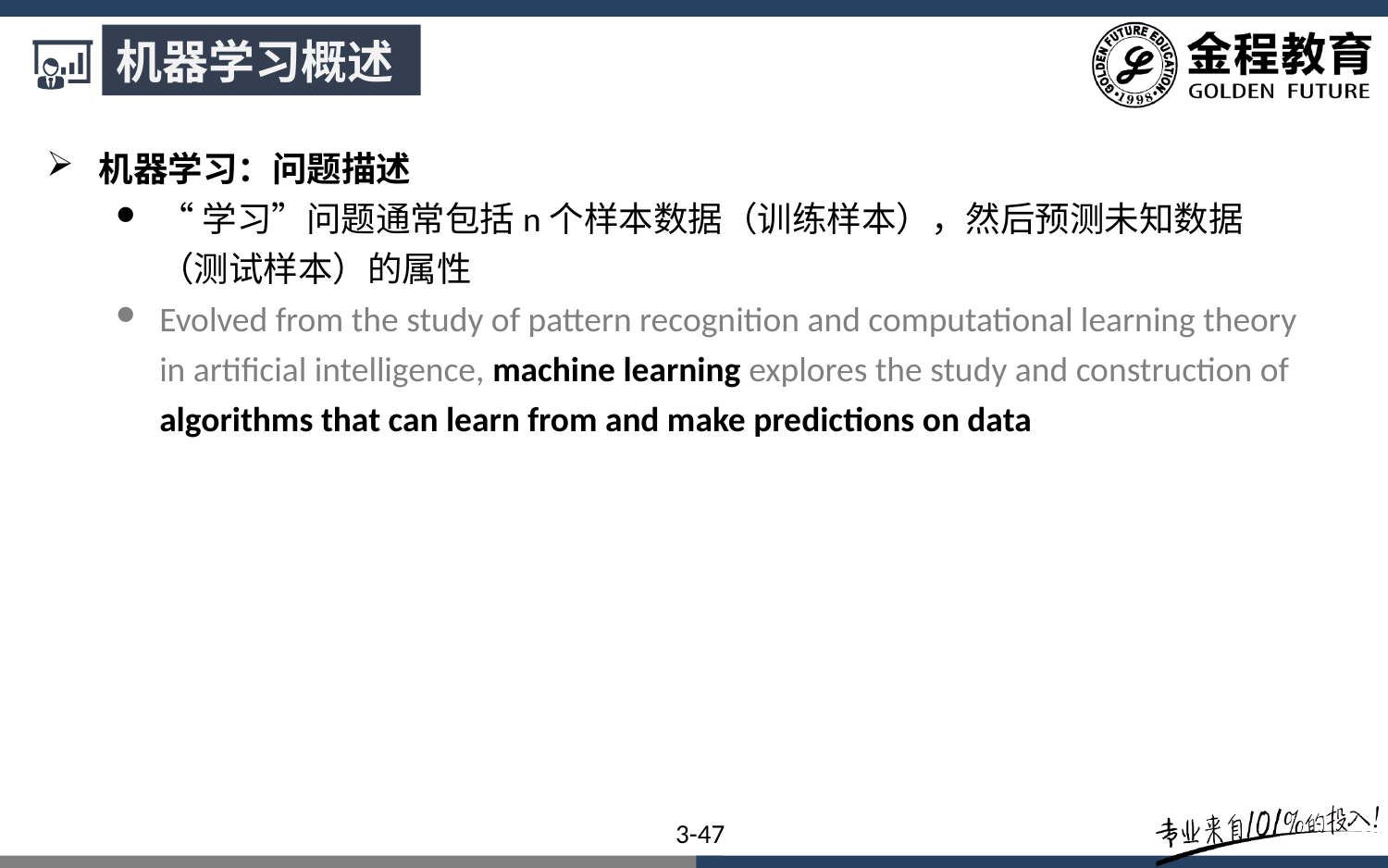

机器学习概述
机器学习：问题描述
“学习”问题通常包括n个样本数据（训练样本），然后预测未知数据（测试样本）的属性
Evolved from the study of pattern recognition and computational learning theory in artificial intelligence, machine learning explores the study and construction of algorithms that can learn from and make predictions on data